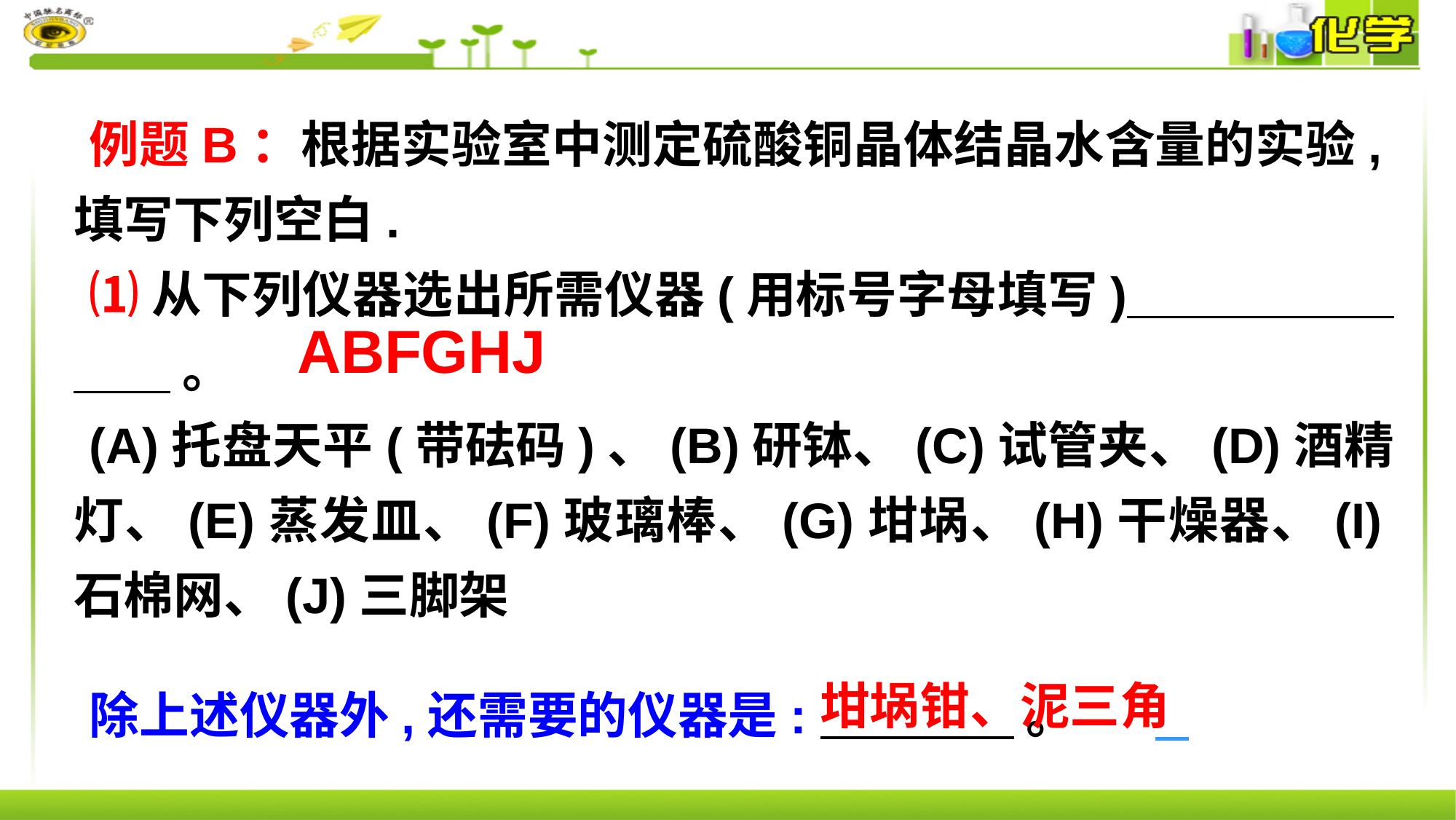

例题B：根据实验室中测定硫酸铜晶体结晶水含量的实验,填写下列空白.
⑴从下列仪器选出所需仪器(用标号字母填写)                           。
(A)托盘天平(带砝码)、(B)研钵、(C)试管夹、(D)酒精灯、(E)蒸发皿、(F)玻璃棒、(G)坩埚、(H)干燥器、(I)石棉网、(J)三脚架

除上述仪器外,还需要的仪器是:               。
ABFGHJ
坩埚钳、泥三角